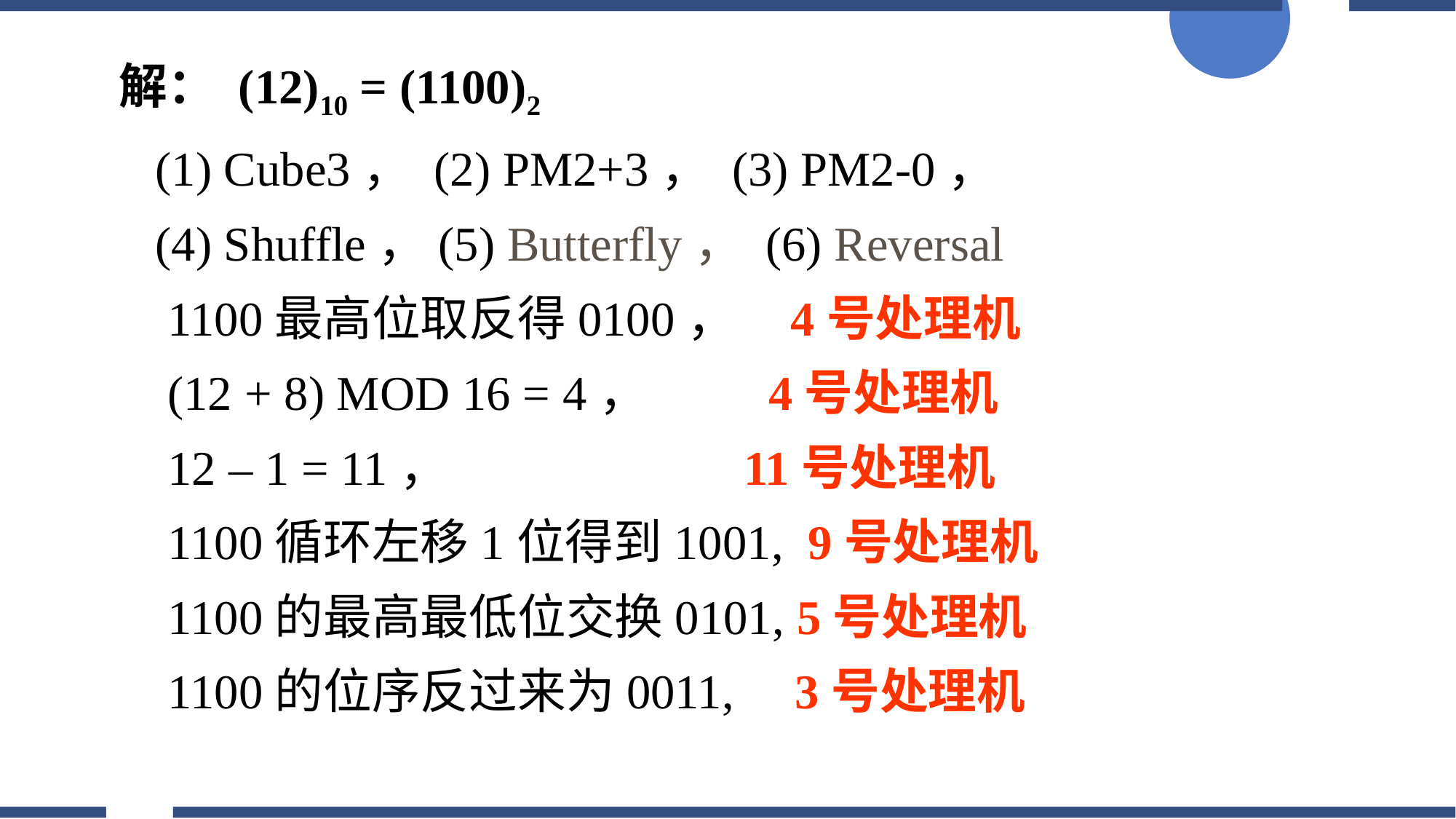

解： (12)10 = (1100)2
   (1) Cube3， (2) PM2+3， (3) PM2-0，
   (4) Shuffle，(5) Butterfly， (6) Reversal
    1100最高位取反得0100，    4号处理机
    (12 + 8) MOD 16 = 4，          4号处理机
    12 – 1 = 11，                          11号处理机
    1100循环左移1位得到1001,  9号处理机
    1100的最高最低位交换0101, 5号处理机
    1100的位序反过来为0011,     3号处理机